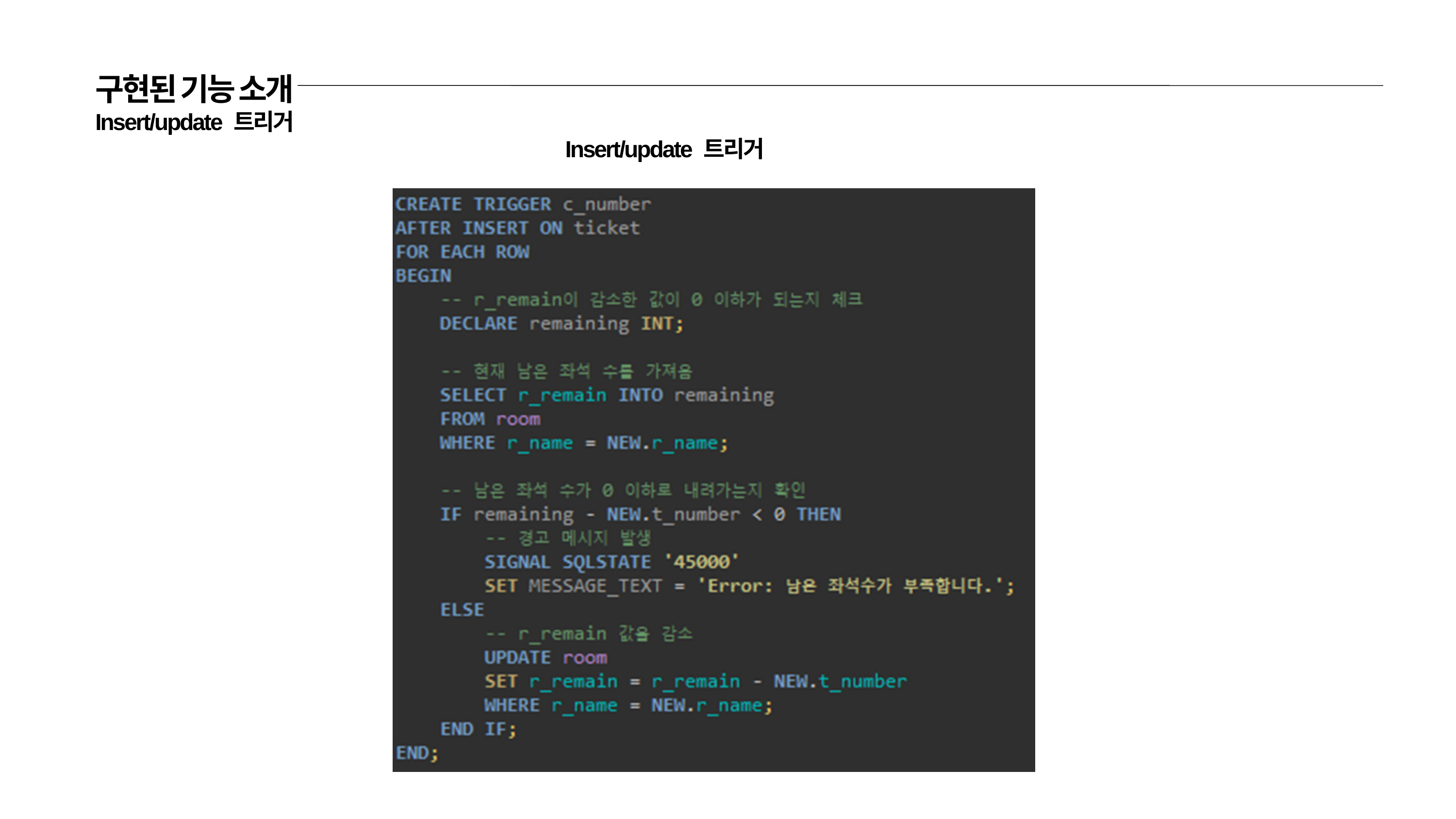

구현된 기능 소개

Insert/update 트리거
Insert/update 트리거